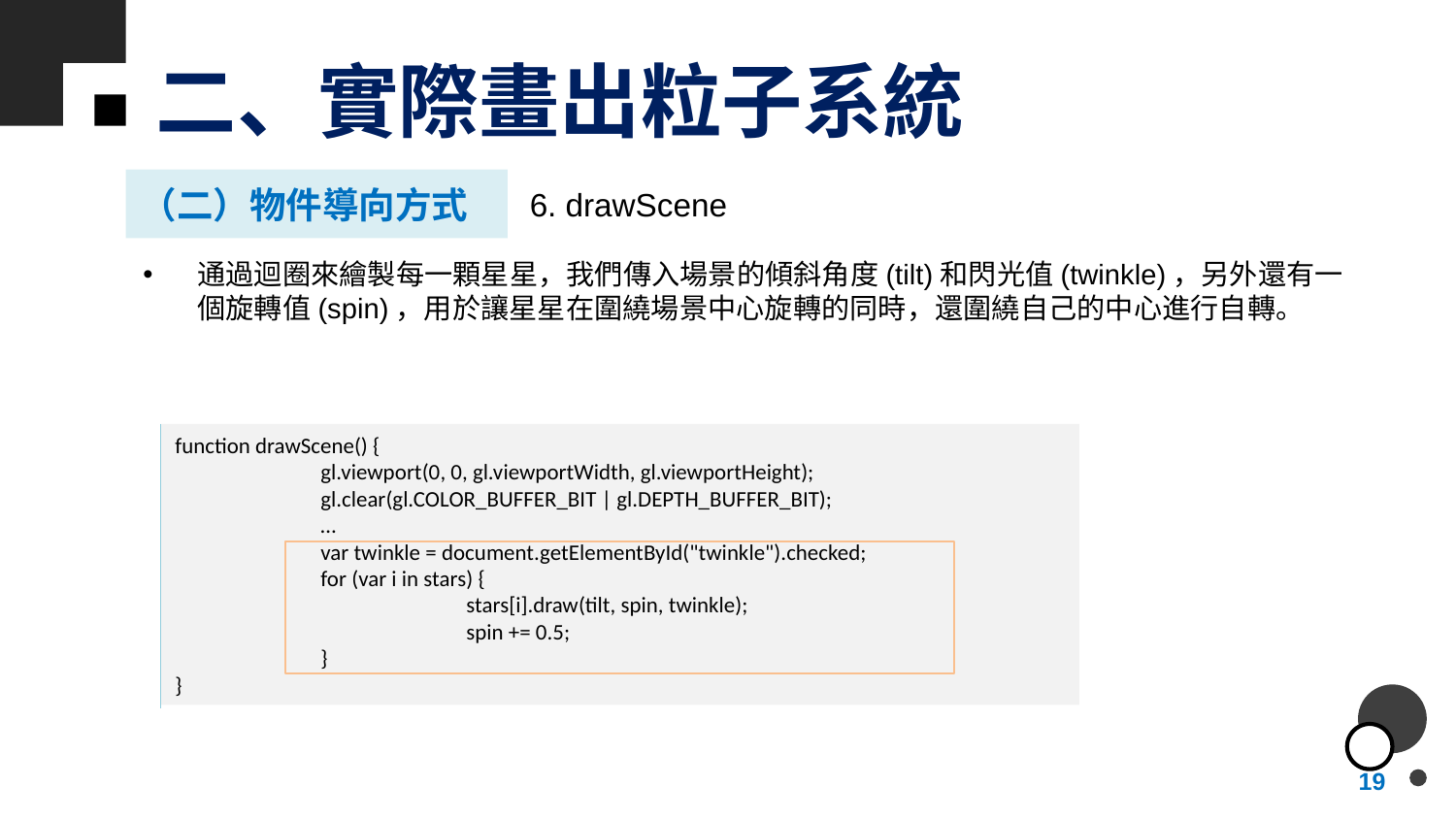

# 二、實際畫出粒子系統
（二）物件導向方式
6. drawScene
通過迴圈來繪製每一顆星星，我們傳入場景的傾斜角度(tilt)和閃光值(twinkle)，另外還有一個旋轉值(spin)，用於讓星星在圍繞場景中心旋轉的同時，還圍繞自己的中心進行自轉。
function drawScene() {
	gl.viewport(0, 0, gl.viewportWidth, gl.viewportHeight);
	gl.clear(gl.COLOR_BUFFER_BIT | gl.DEPTH_BUFFER_BIT);
	…
	var twinkle = document.getElementById("twinkle").checked;
	for (var i in stars) {
		stars[i].draw(tilt, spin, twinkle);
		spin += 0.5;
	}
}

19